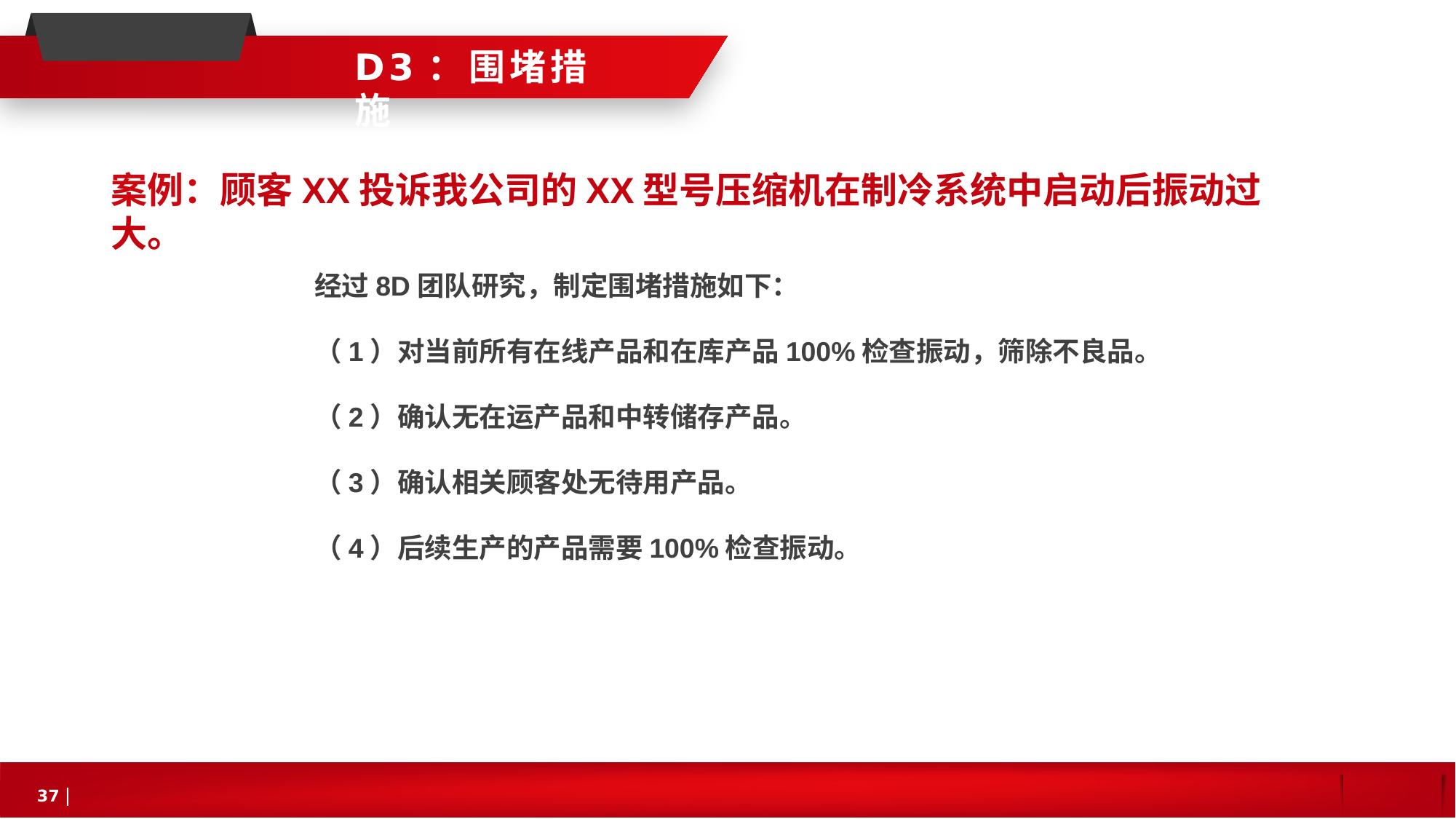

D3：围堵措施
案例：顾客XX投诉我公司的XX型号压缩机在制冷系统中启动后振动过大。
经过8D团队研究，制定围堵措施如下：
（1）对当前所有在线产品和在库产品100%检查振动，筛除不良品。
（2）确认无在运产品和中转储存产品。
（3）确认相关顾客处无待用产品。
（4）后续生产的产品需要100%检查振动。